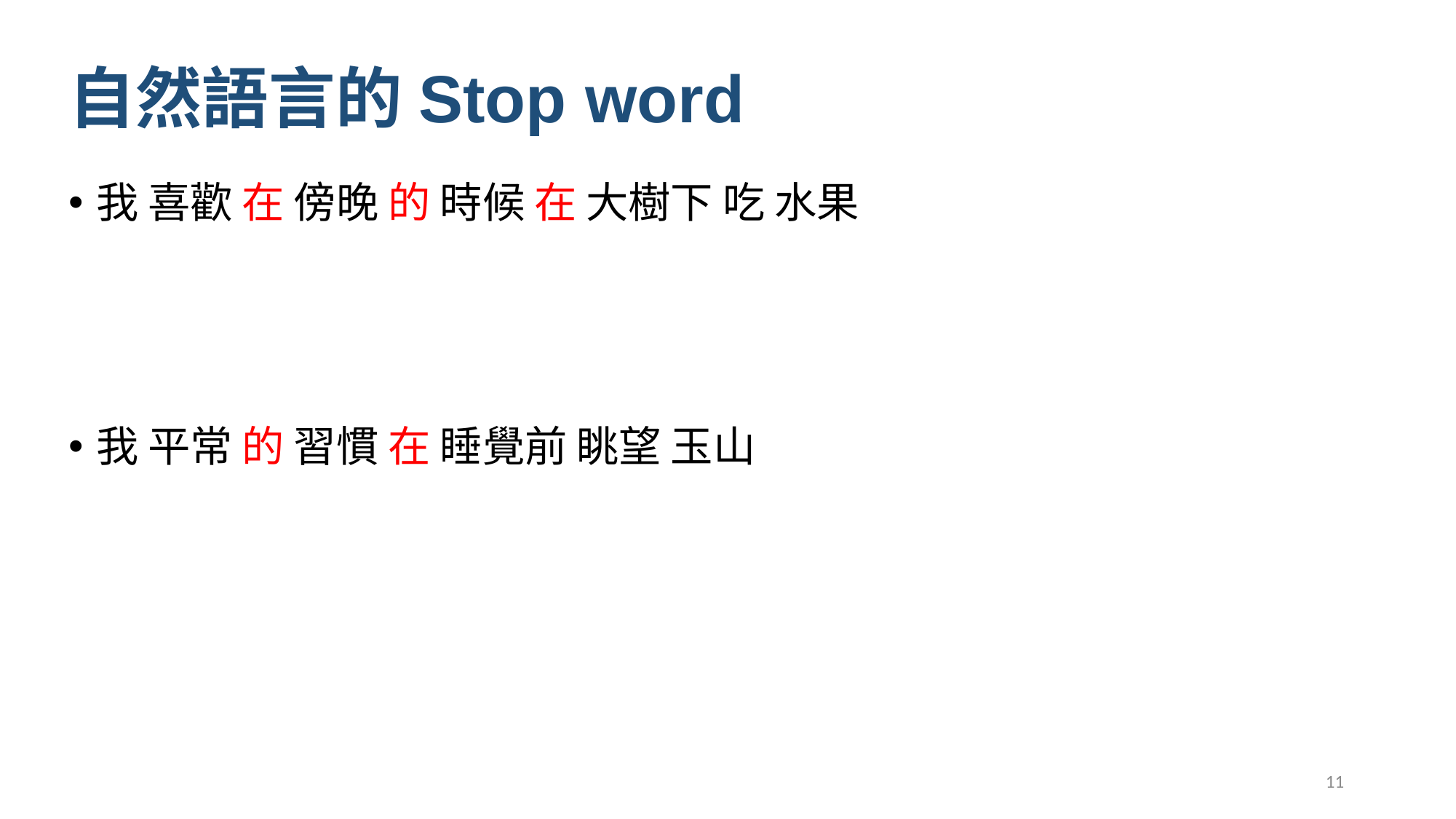

# 自然語言的Stop word
我 喜歡 在 傍晚 的 時候 在 大樹下 吃 水果

我 平常 的 習慣 在 睡覺前 眺望 玉山
11